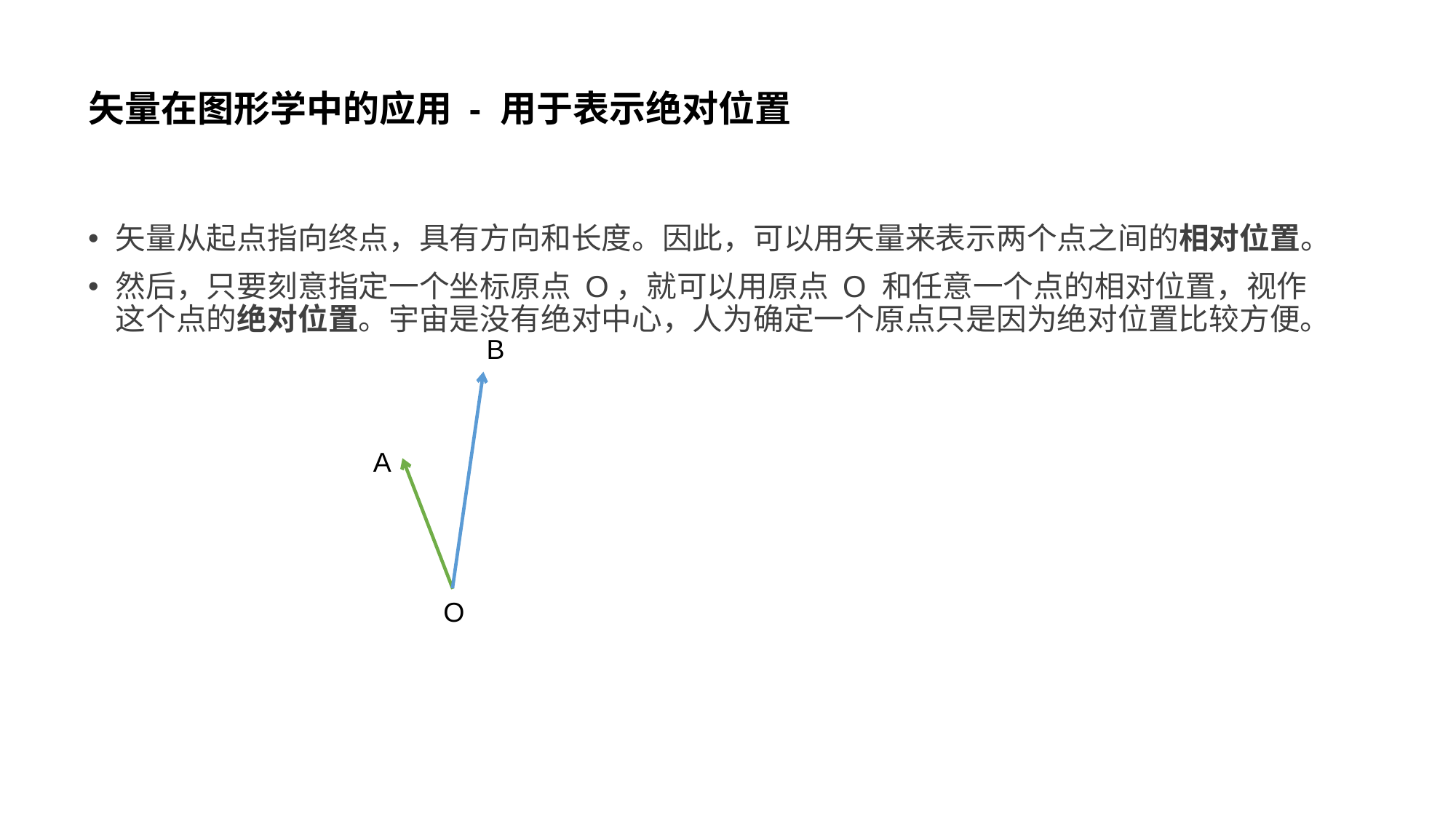

# 矢量在图形学中的应用 - 用于表示绝对位置
矢量从起点指向终点，具有方向和长度。因此，可以用矢量来表示两个点之间的相对位置。
然后，只要刻意指定一个坐标原点 O，就可以用原点 O 和任意一个点的相对位置，视作这个点的绝对位置。宇宙是没有绝对中心，人为确定一个原点只是因为绝对位置比较方便。
B
A
O